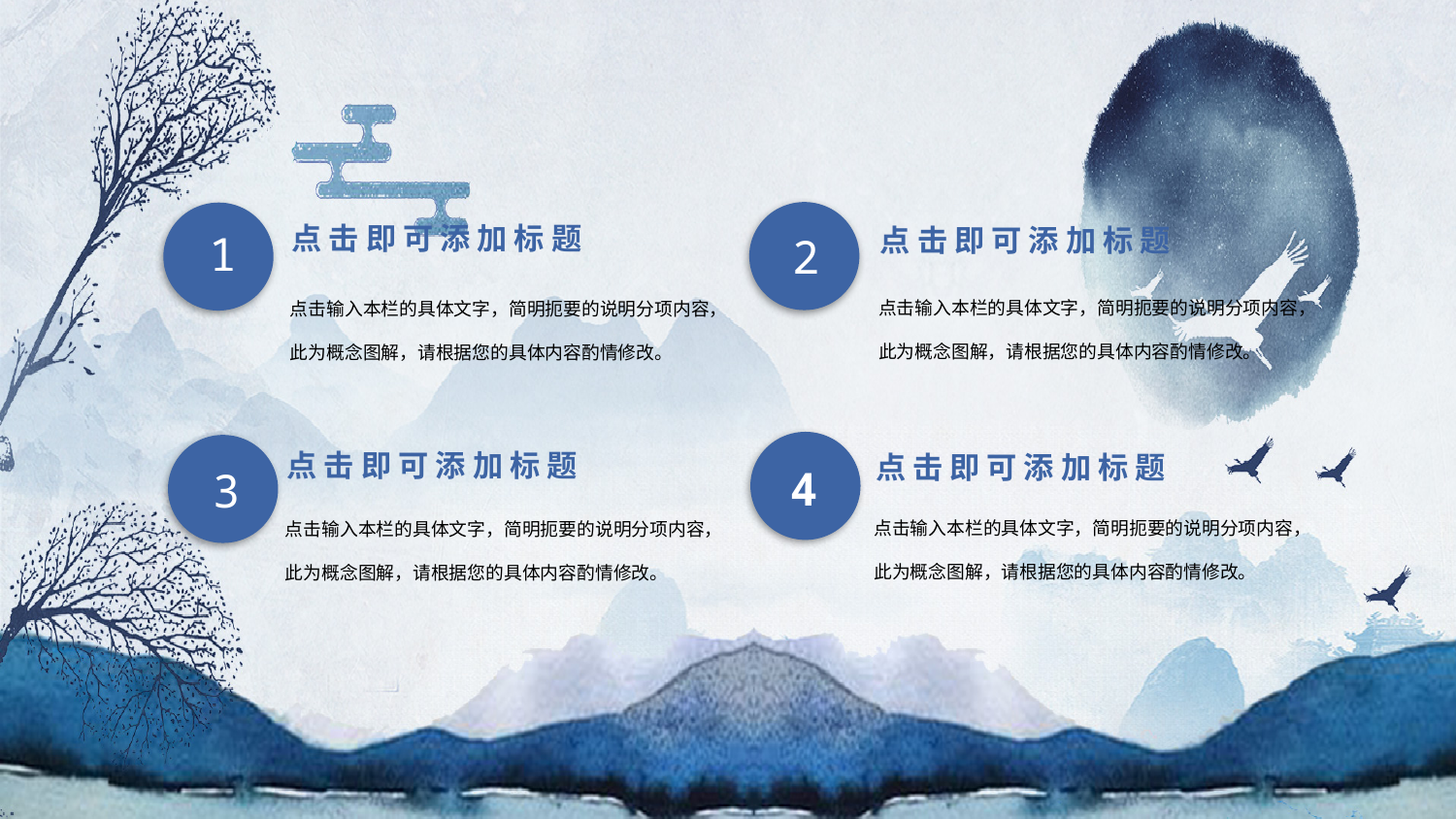

2

1
点 击 即 可 添 加 标 题
点 击 即 可 添 加 标 题
点击输入本栏的具体文字，简明扼要的说明分项内容，此为概念图解，请根据您的具体内容酌情修改。
点击输入本栏的具体文字，简明扼要的说明分项内容，此为概念图解，请根据您的具体内容酌情修改。

4

3
点 击 即 可 添 加 标 题
点 击 即 可 添 加 标 题
点击输入本栏的具体文字，简明扼要的说明分项内容，此为概念图解，请根据您的具体内容酌情修改。
点击输入本栏的具体文字，简明扼要的说明分项内容，此为概念图解，请根据您的具体内容酌情修改。